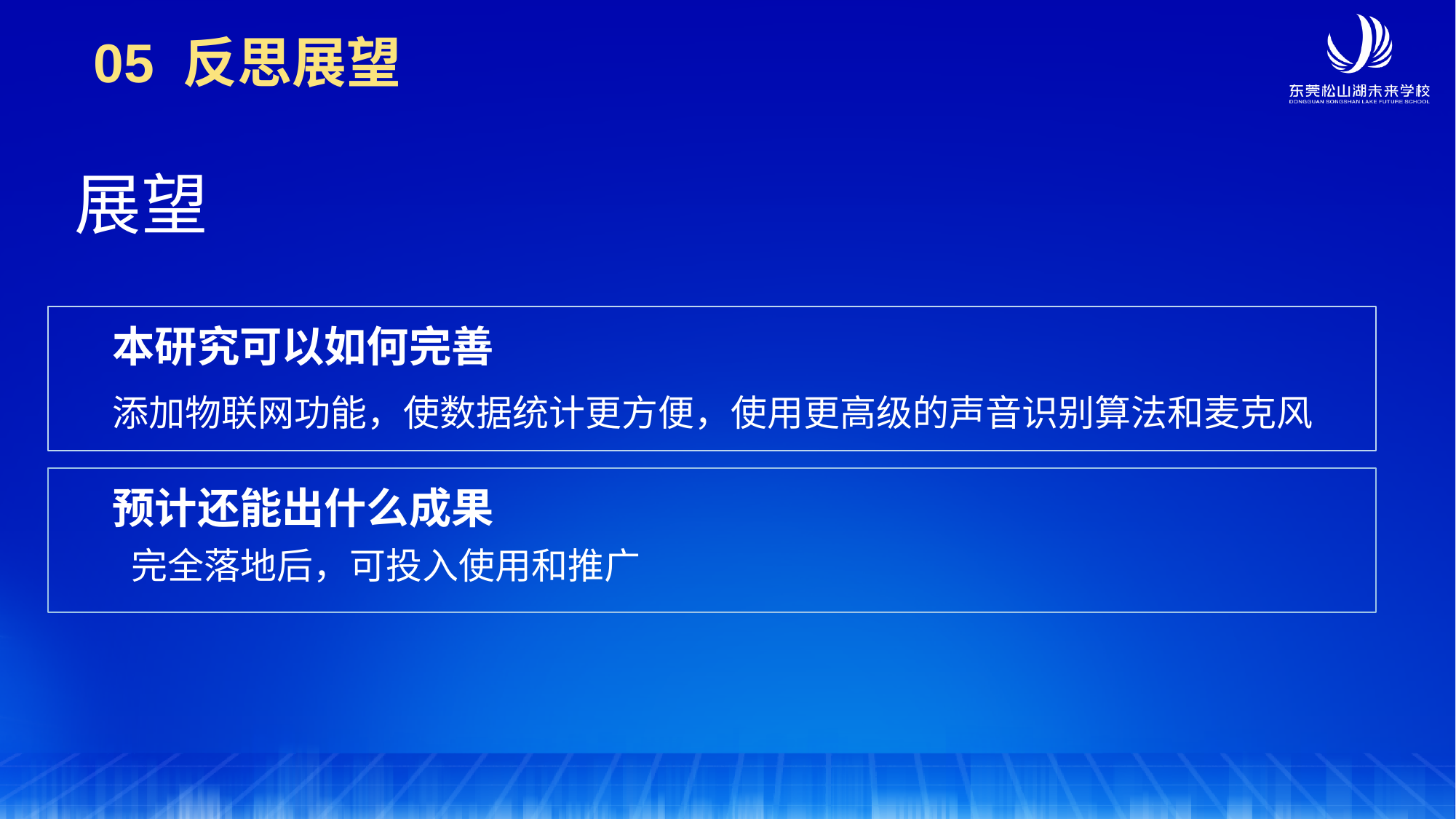

05 反思展望
展望

本研究可以如何完善
添加物联网功能，使数据统计更方便，使用更高级的声音识别算法和麦克风

预计还能出什么成果
完全落地后，可投入使用和推广